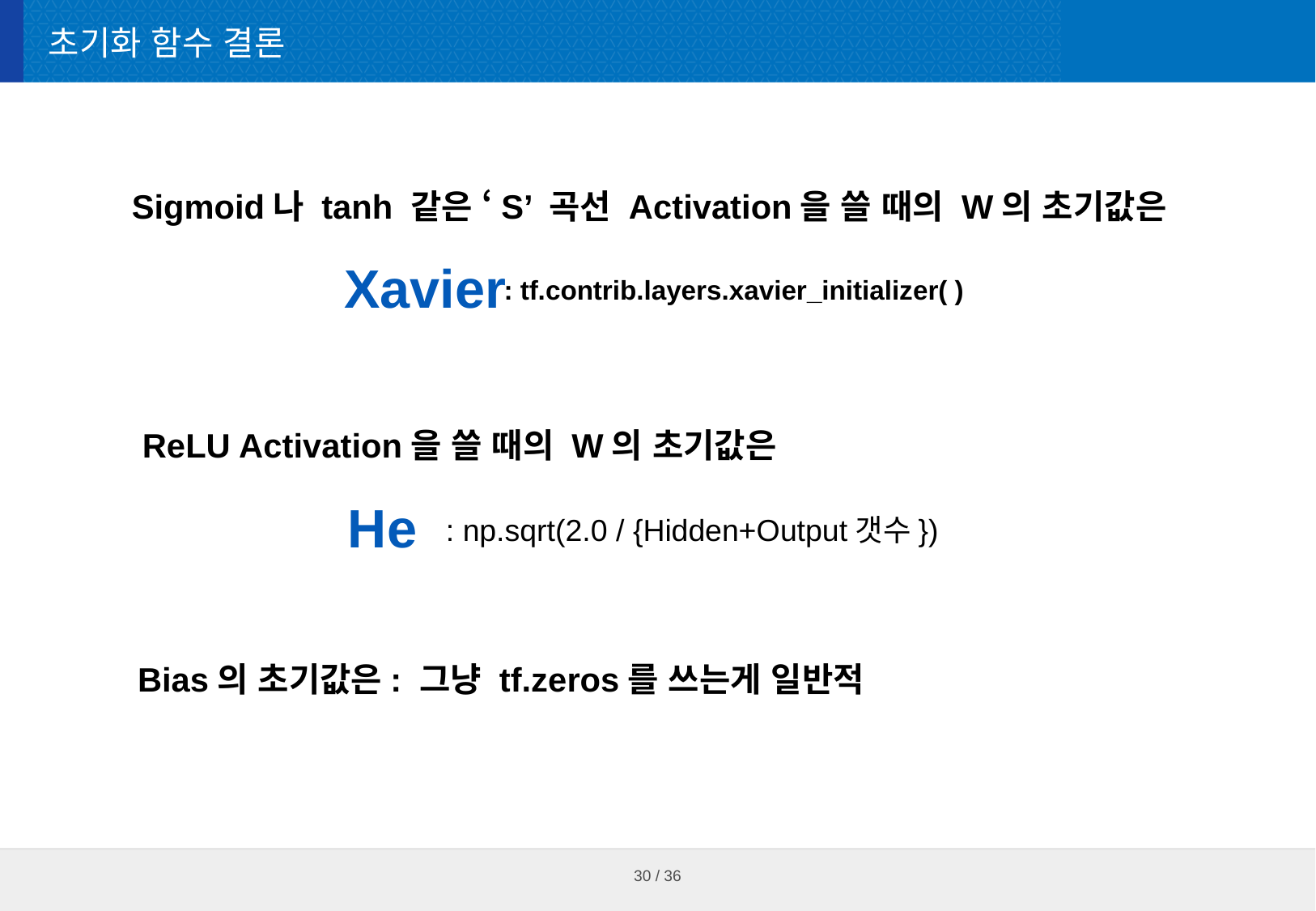

# 초기화 함수 결론
Sigmoid나 tanh 같은 ‘S’ 곡선 Activation을 쓸 때의 W의 초기값은
Xavier
: tf.contrib.layers.xavier_initializer( )
ReLU Activation을 쓸 때의 W의 초기값은
He
: np.sqrt(2.0 / {Hidden+Output갯수})
Bias의 초기값은: 그냥 tf.zeros를 쓰는게 일반적